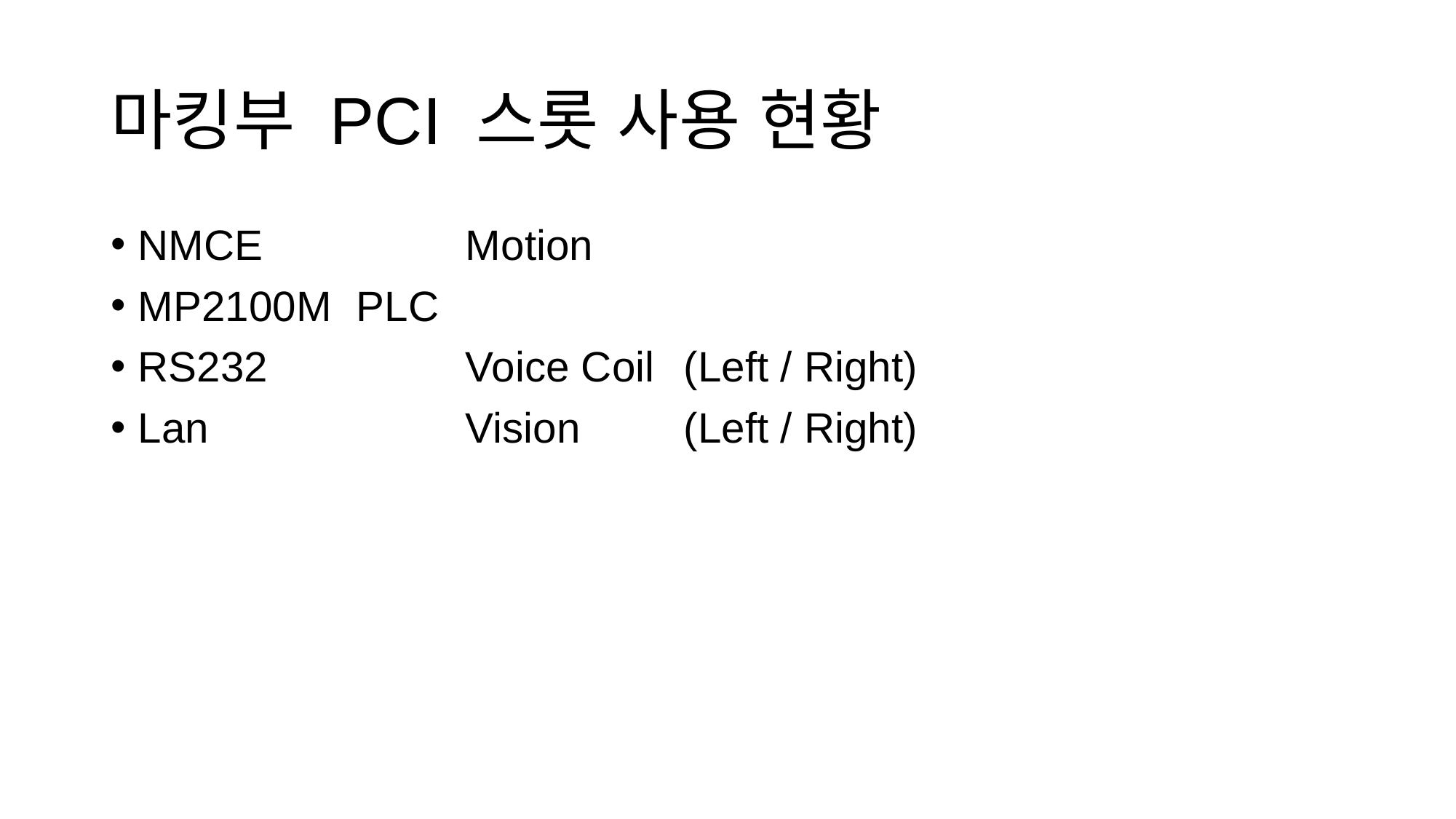

# 마킹부 PCI 스롯 사용 현황
NMCE 		Motion
MP2100M 	PLC
RS232		Voice Coil 	(Left / Right)
Lan			Vision 	(Left / Right)